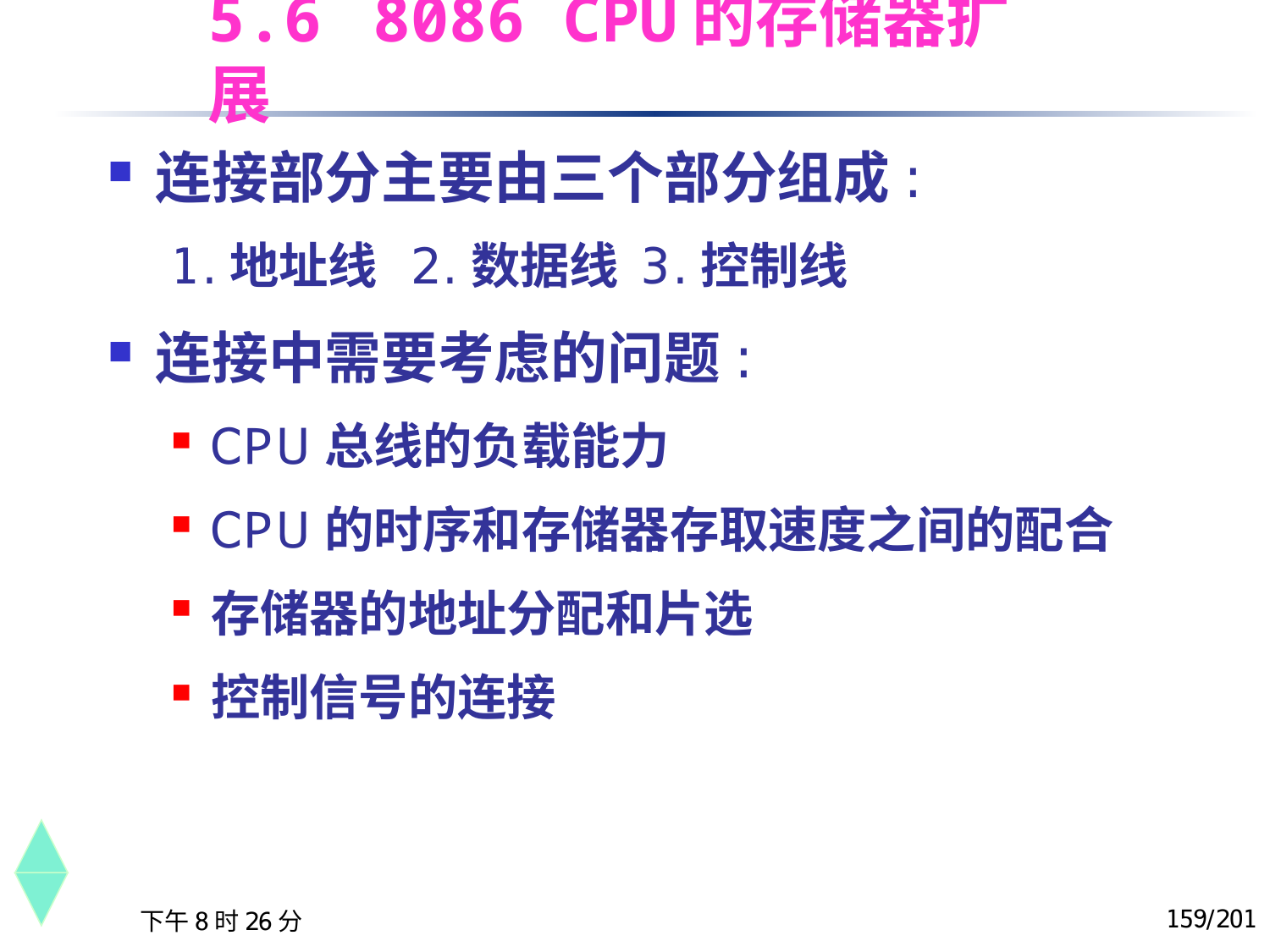

5.6	 8086 CPU的存储器扩展
连接部分主要由三个部分组成:
1.地址线  2.数据线 3.控制线
连接中需要考虑的问题:
CPU总线的负载能力
CPU的时序和存储器存取速度之间的配合
存储器的地址分配和片选
控制信号的连接
159/201
下午8时26分